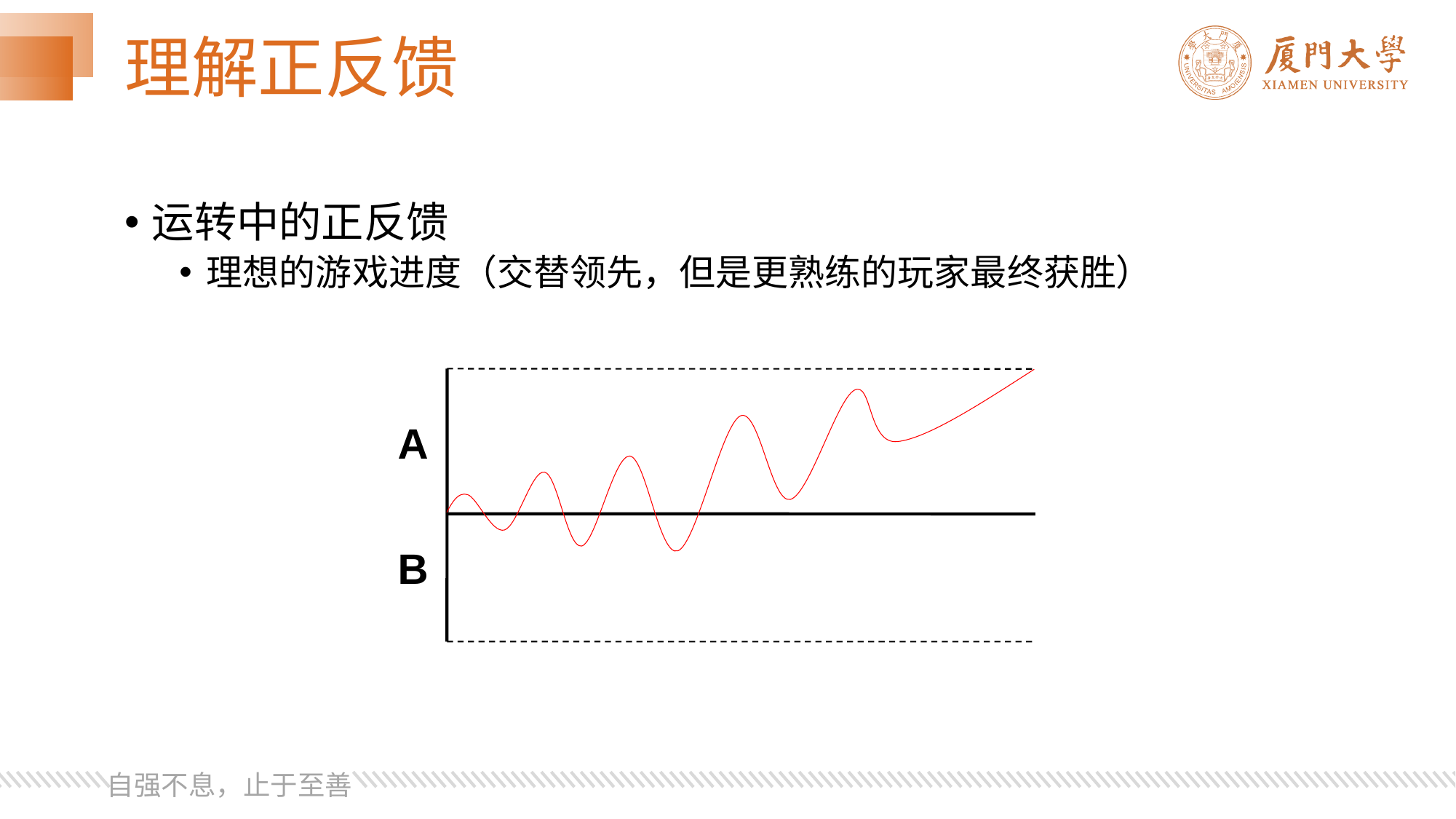

# 理解正反馈
运转中的正反馈
理想的游戏进度（交替领先，但是更熟练的玩家最终获胜）

A
B